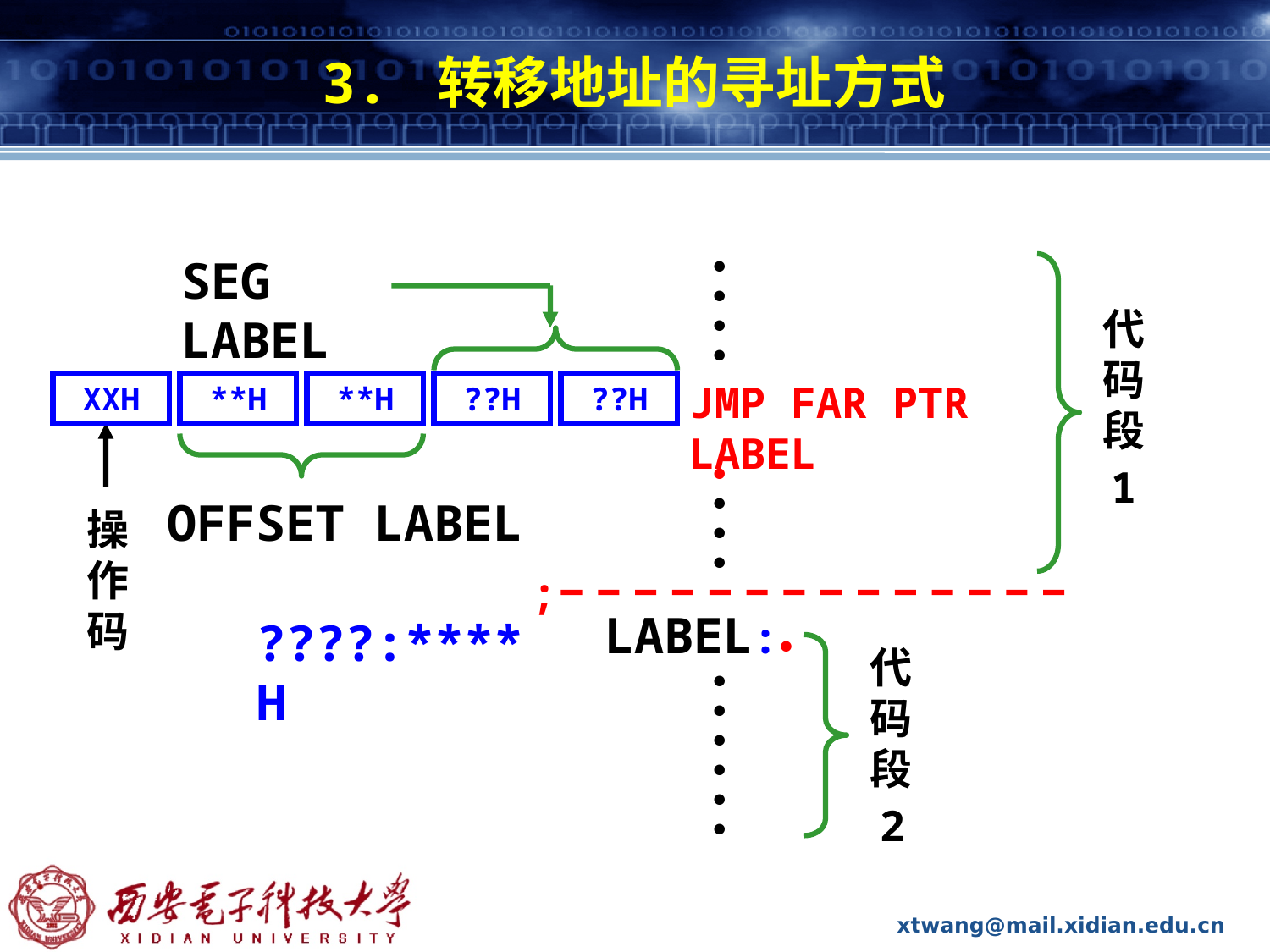

# 3. 转移地址的寻址方式

SEG LABEL
●
●
●
●

●
●
●
●

          LABEL:●
●
●
●
●
●
●

代码段

XXH
**H
**H
??H
??H
JMP FAR PTR LABEL

1
OFFSET LABEL
操作码
;

????:****H

代码段
2